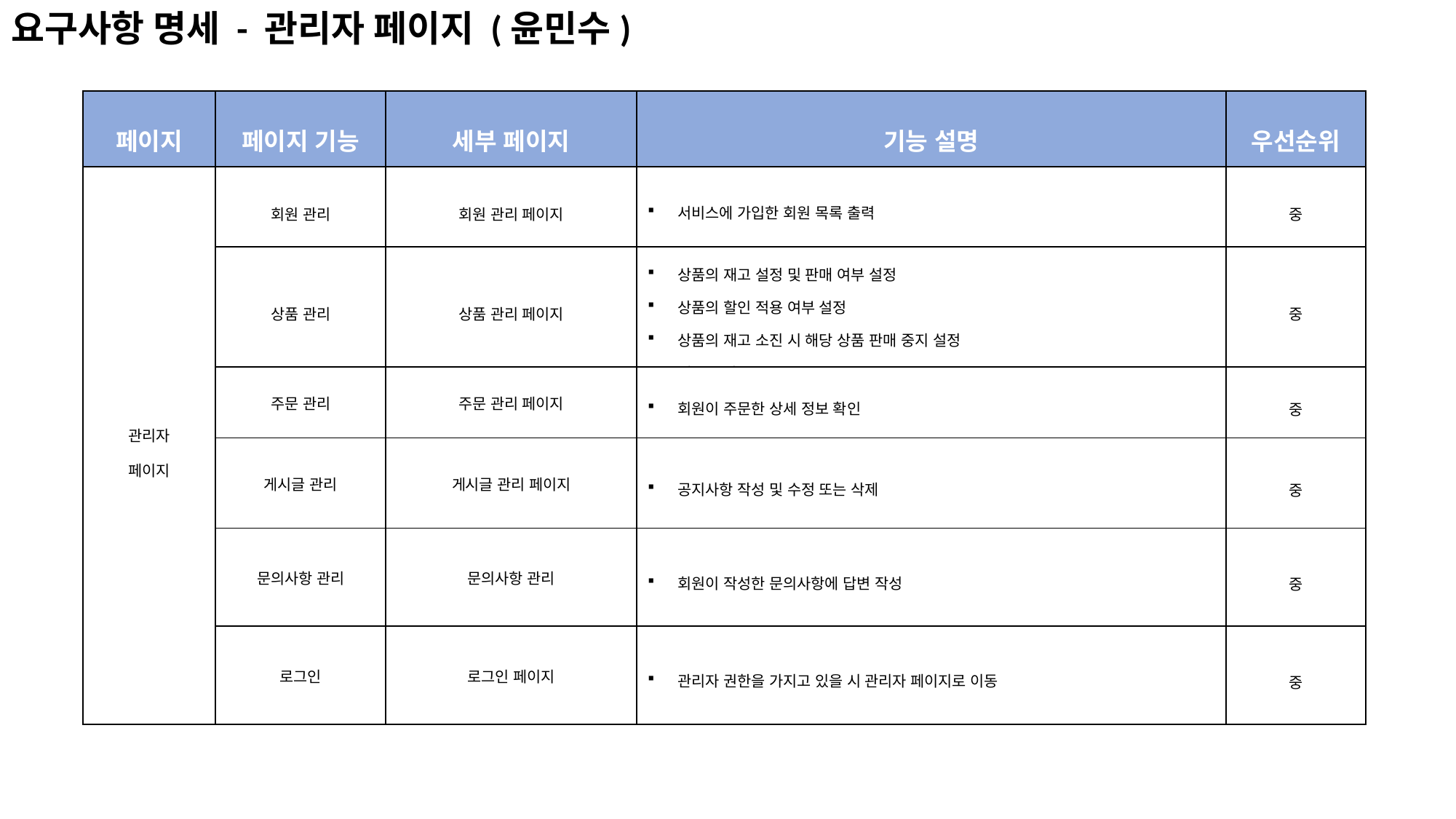

요구사항 명세 - 관리자 페이지 (윤민수)
| 페이지 | 페이지 기능 | 세부 페이지 | 기능 설명 | 우선순위 |
| --- | --- | --- | --- | --- |
| 관리자 페이지 | 회원 관리 | 회원 관리 페이지 | 서비스에 가입한 회원 목록 출력 | 중 |
|  | 상품 관리 | 상품 관리 페이지 | 상품의 재고 설정 및 판매 여부 설정 상품의 할인 적용 여부 설정  상품의 재고 소진 시 해당 상품 판매 중지 설정 새로운 상품 등록 | 중 |
|  | 주문 관리 | 주문 관리 페이지 | 회원이 주문한 상세 정보 확인 | 중 |
|  | 게시글 관리 | 게시글 관리 페이지 | 공지사항 작성 및 수정 또는 삭제 | 중 |
|  | 문의사항 관리 | 문의사항 관리 | 회원이 작성한 문의사항에 답변 작성 | 중 |
|  | 로그인 | 로그인 페이지 | 관리자 권한을 가지고 있을 시 관리자 페이지로 이동 | 중 |